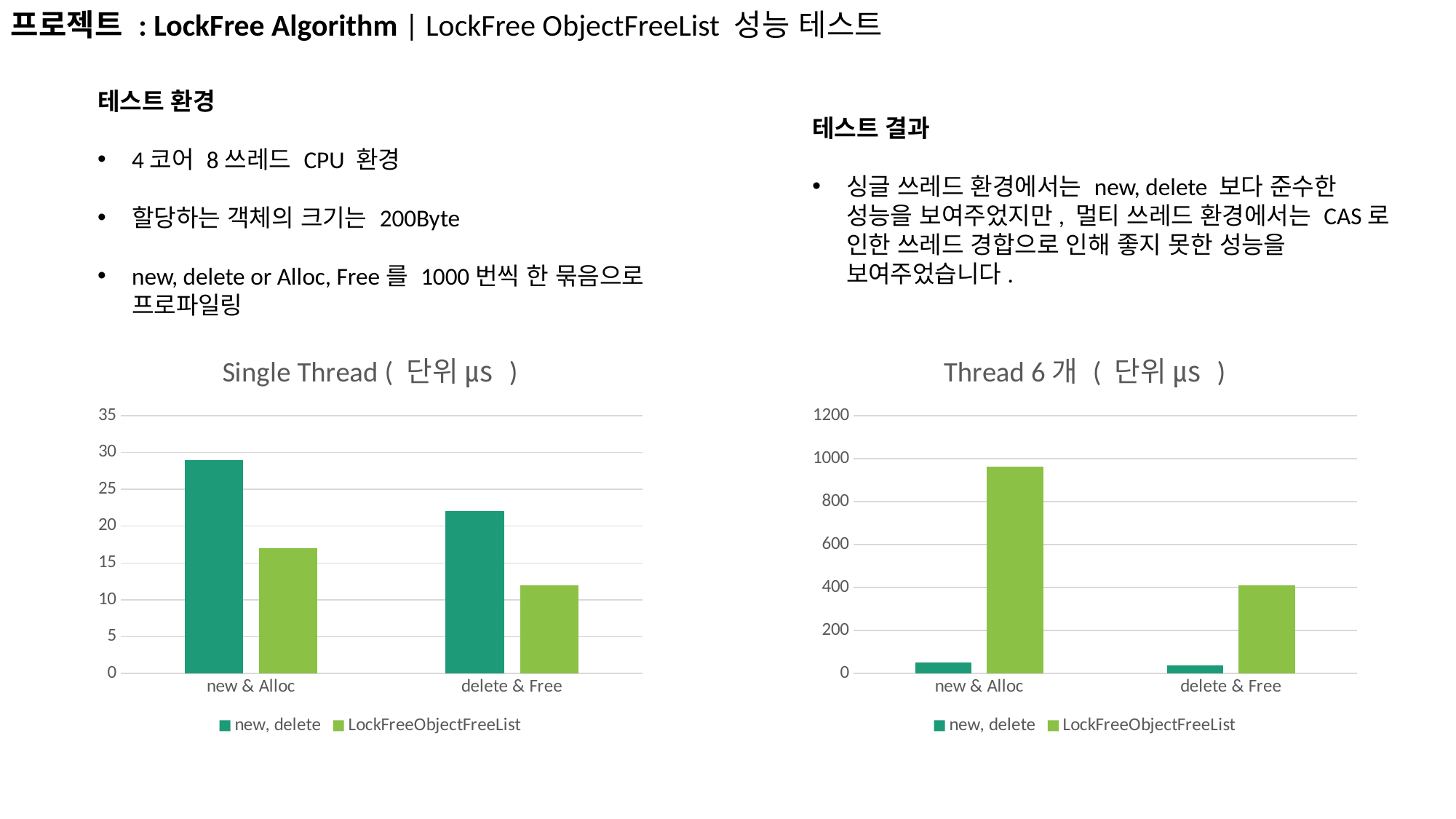

프로젝트 : LockFree Algorithm | LockFree ObjectFreeList 성능 테스트
테스트 환경

4코어 8쓰레드 CPU 환경

할당하는 객체의 크기는 200Byte

new, delete or Alloc, Free를 1000번씩 한 묶음으로 프로파일링
테스트 결과

싱글 쓰레드 환경에서는 new, delete 보다 준수한 성능을 보여주었지만, 멀티 쓰레드 환경에서는 CAS로 인한 쓰레드 경합으로 인해 좋지 못한 성능을 보여주었습니다.

### Chart: Single Thread ( 단위 ㎲ )

| Category | new, delete | LockFreeObjectFreeList |
|---|---|---|
| new & Alloc | 29.0 | 17.0 |
| delete & Free | 22.0 | 12.0 |

### Chart: Thread 6개 ( 단위 ㎲ )

| Category | new, delete | LockFreeObjectFreeList |
|---|---|---|
| new & Alloc | 53.0 | 963.0 |
| delete & Free | 39.0 | 410.0 |